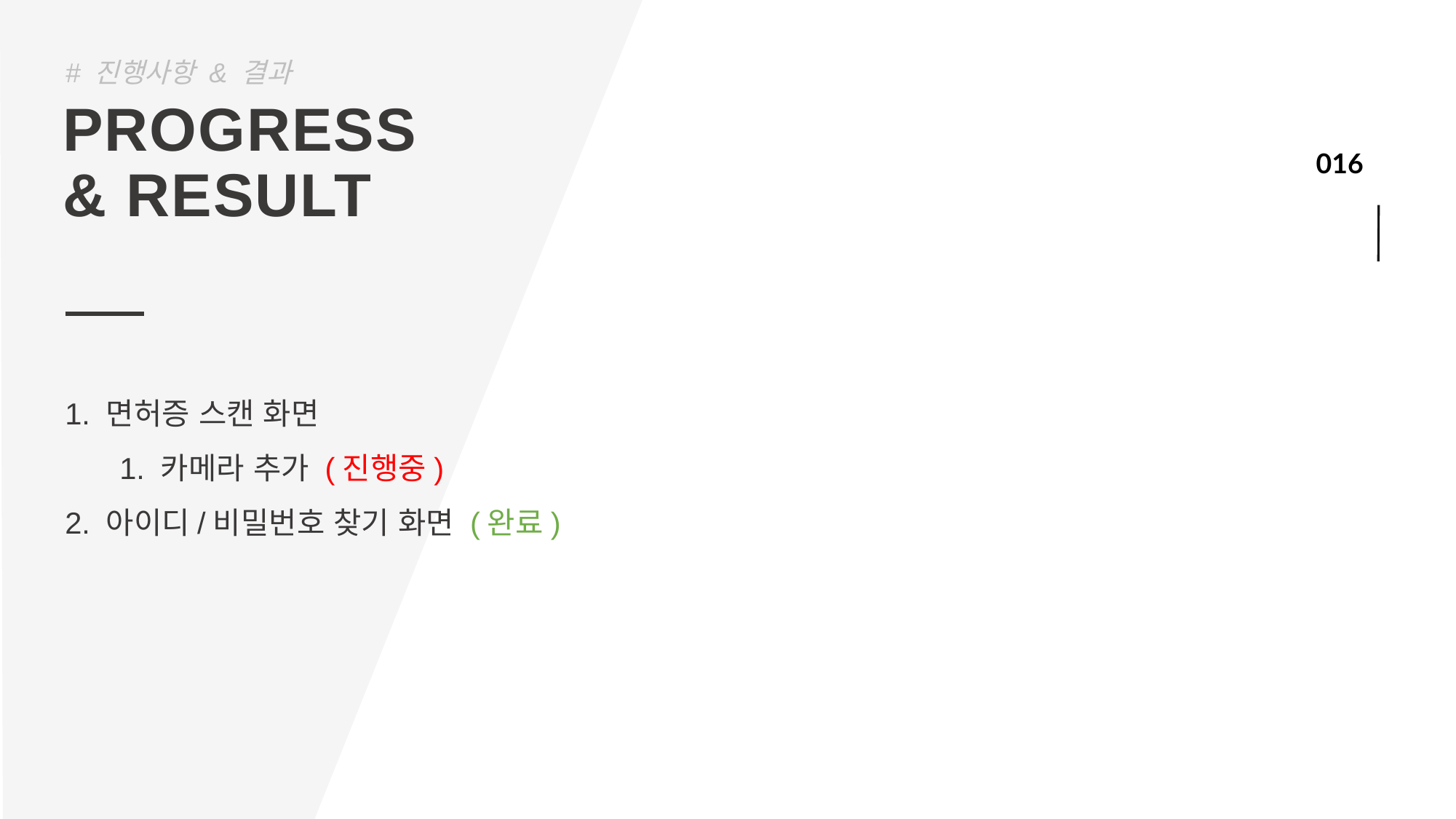

# 진행사항 & 결과
PROGRESS
& RESULT
면허증 스캔 화면
카메라 추가 (진행중)
아이디/비밀번호 찾기 화면 (완료)